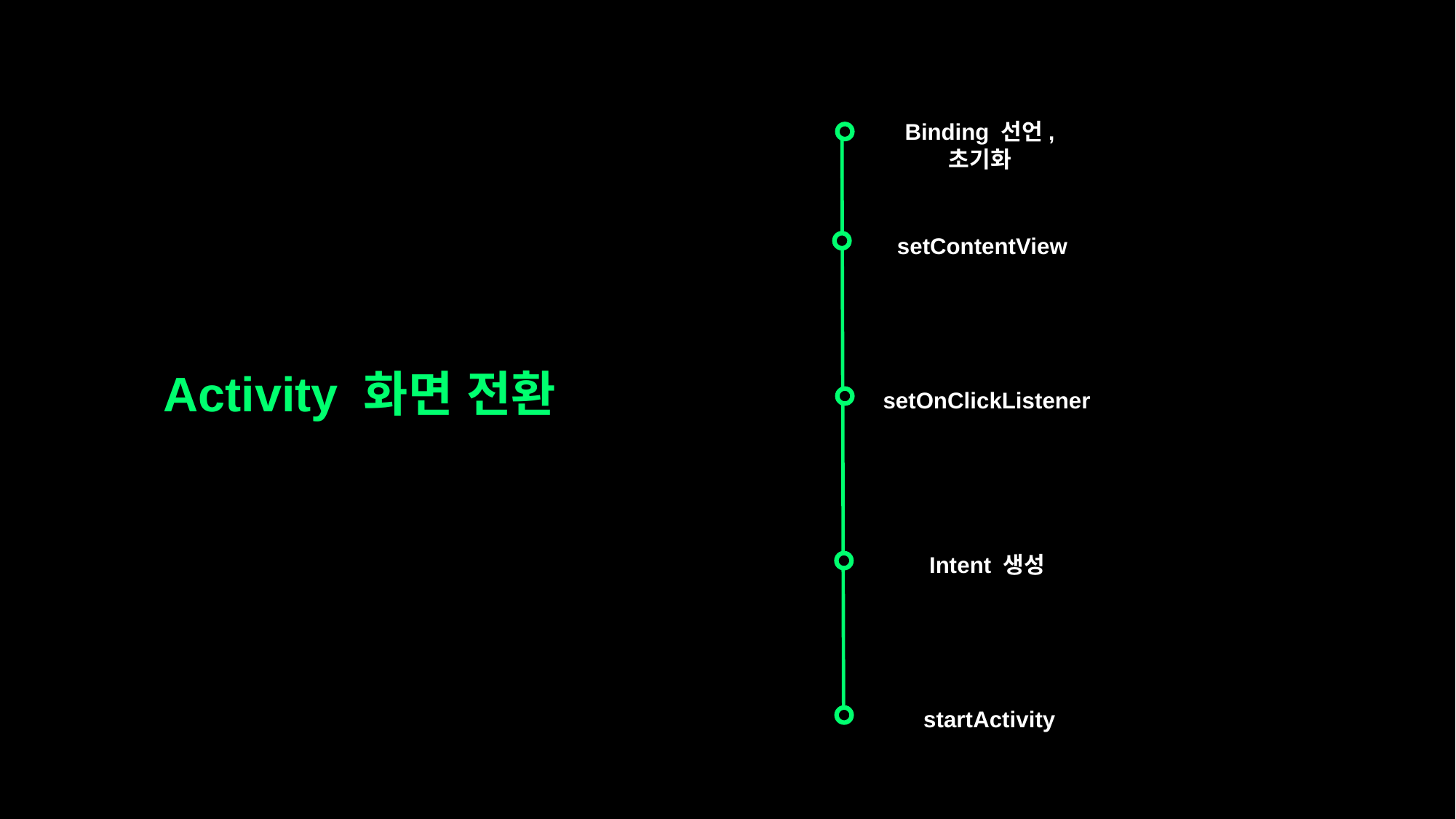

Binding 선언, 초기화

setContentView

Activity 화면 전환
setOnClickListener

Intent 생성

startActivity